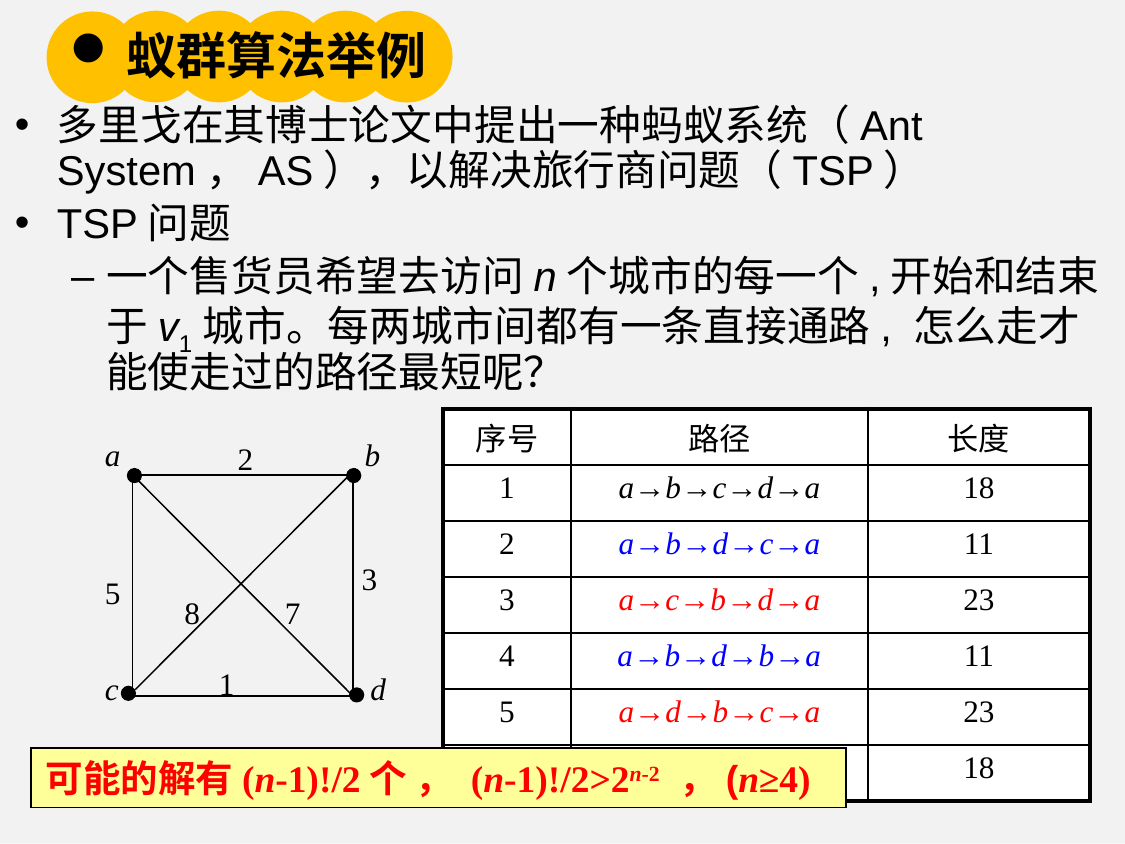

蚁群算法举例
多里戈在其博士论文中提出一种蚂蚁系统（Ant System，AS），以解决旅行商问题（TSP）
TSP问题
一个售货员希望去访问n个城市的每一个,开始和结束于v1城市。每两城市间都有一条直接通路, 怎么走才能使走过的路径最短呢？
| 序号 | 路径 | 长度 |
| --- | --- | --- |
| 1 | a→b→c→d→a | 18 |
| 2 | a→b→d→c→a | 11 |
| 3 | a→c→b→d→a | 23 |
| 4 | a→b→d→b→a | 11 |
| 5 | a→d→b→c→a | 23 |
| 6 | a→d→c→b→a | 18 |
a
b
2

3
5
8
7
1
c
d

可能的解有(n-1)!/2个 ， (n-1)!/2>2n-2 ，(n≥4)